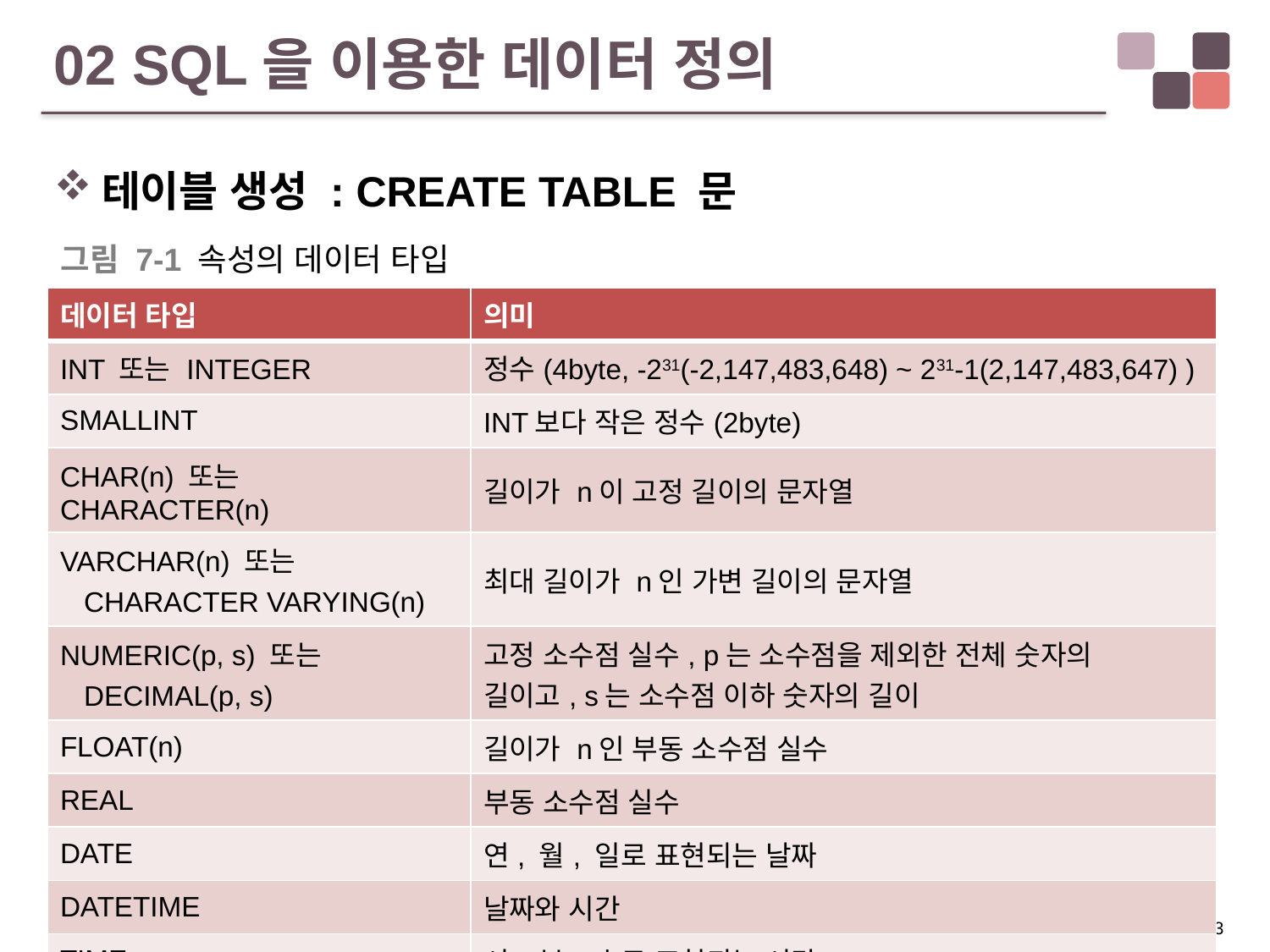

# 02 SQL을 이용한 데이터 정의
테이블 생성 : CREATE TABLE 문

그림 7-1 속성의 데이터 타입
| 데이터 타입 | 의미 |
| --- | --- |
| INT 또는 INTEGER | 정수(4byte, -231(-2,147,483,648) ~ 231-1(2,147,483,647) ) |
| SMALLINT | INT보다 작은 정수(2byte) |
| CHAR(n) 또는 CHARACTER(n) | 길이가 n이 고정 길이의 문자열 |
| VARCHAR(n) 또는 CHARACTER VARYING(n) | 최대 길이가 n인 가변 길이의 문자열 |
| NUMERIC(p, s) 또는 DECIMAL(p, s) | 고정 소수점 실수, p는 소수점을 제외한 전체 숫자의 길이고, s는 소수점 이하 숫자의 길이 |
| FLOAT(n) | 길이가 n인 부동 소수점 실수 |
| REAL | 부동 소수점 실수 |
| DATE | 연, 월, 일로 표현되는 날짜 |
| DATETIME | 날짜와 시간 |
| TIME | 시, 분, 초로 표현되는 시간 |